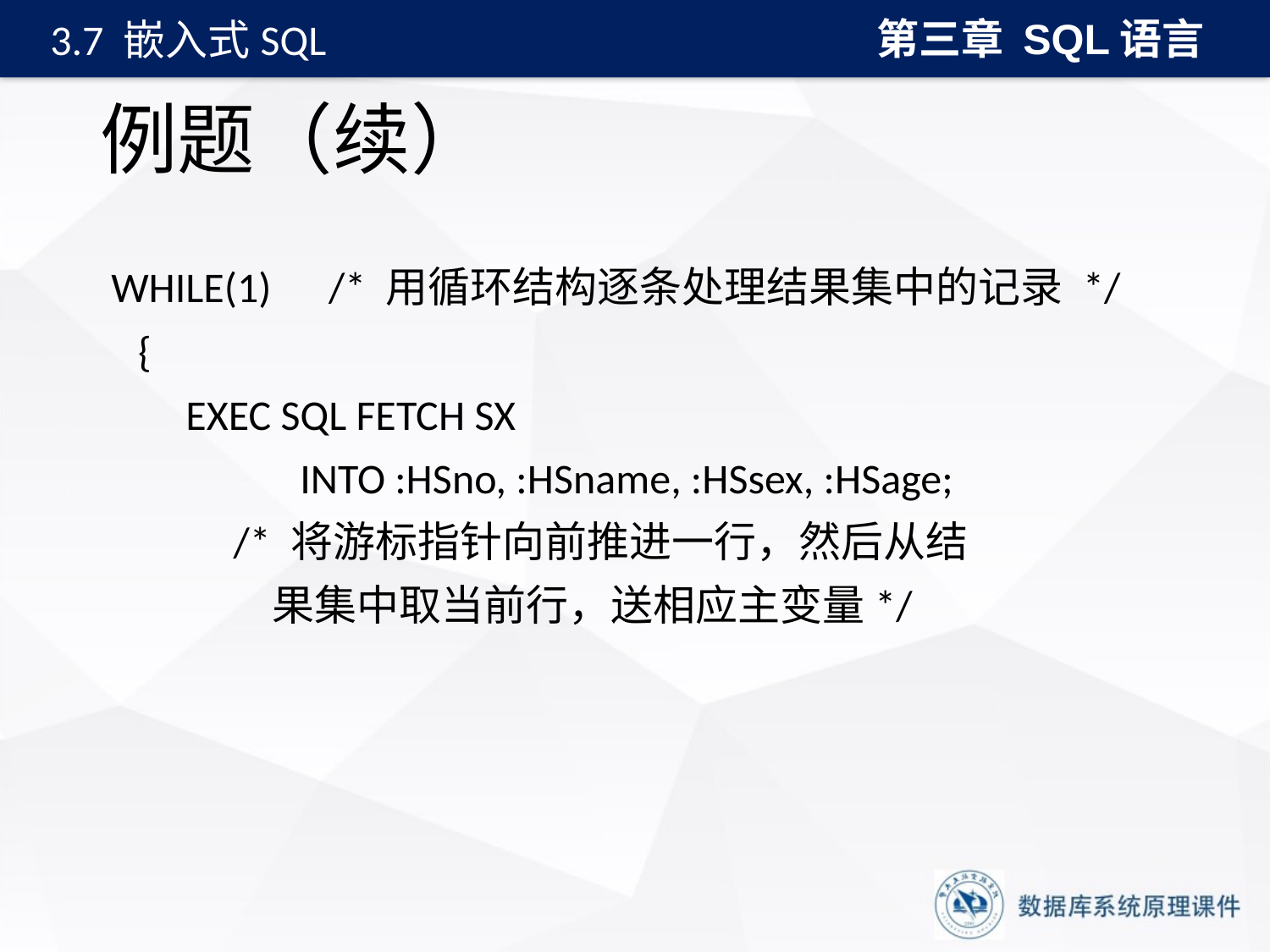

第三章 SQL语言
3.7 嵌入式SQL
# 例题（续）
 WHILE(1)      /* 用循环结构逐条处理结果集中的记录 */
    {
         EXEC SQL FETCH SX
                     INTO :HSno, :HSname, :HSsex, :HSage;
              /* 将游标指针向前推进一行，然后从结
                 果集中取当前行，送相应主变量*/